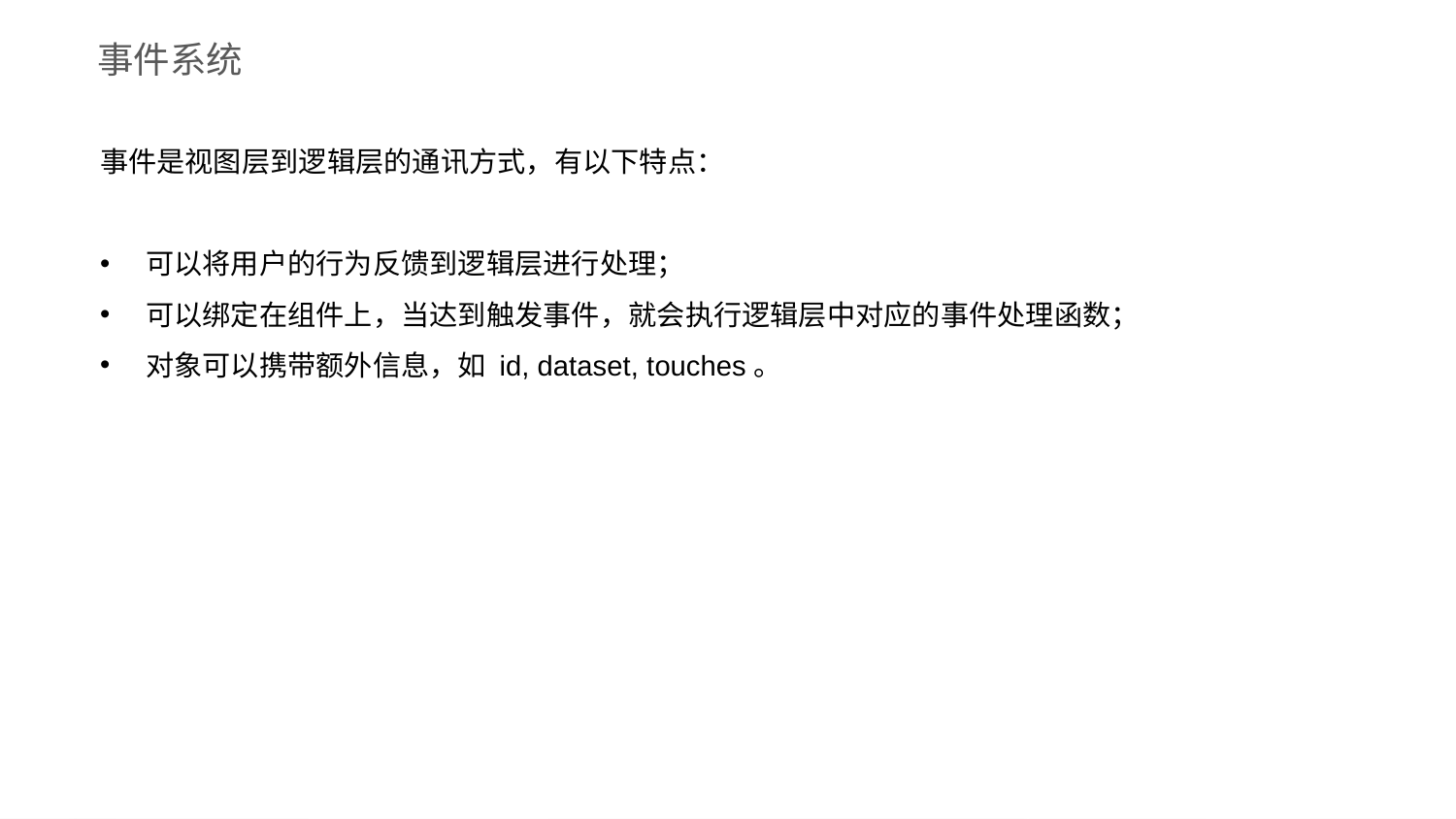

事件系统
事件是视图层到逻辑层的通讯方式，有以下特点：

可以将用户的行为反馈到逻辑层进行处理；
可以绑定在组件上，当达到触发事件，就会执行逻辑层中对应的事件处理函数；
对象可以携带额外信息，如 id, dataset, touches。